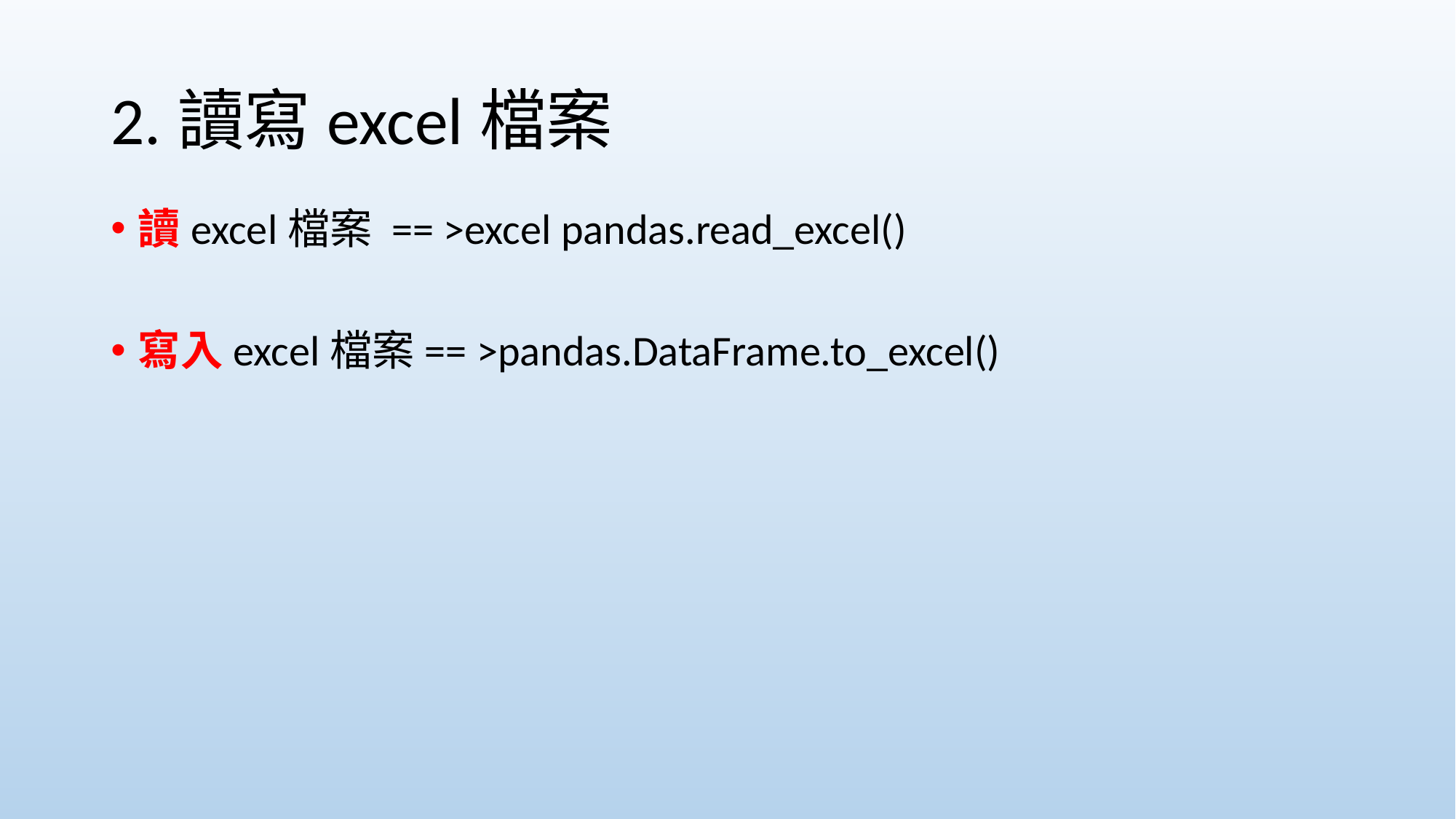

# 2.讀寫excel檔案
讀excel檔案 == >excel pandas.read_excel()

寫入excel檔案== >pandas.DataFrame.to_excel()